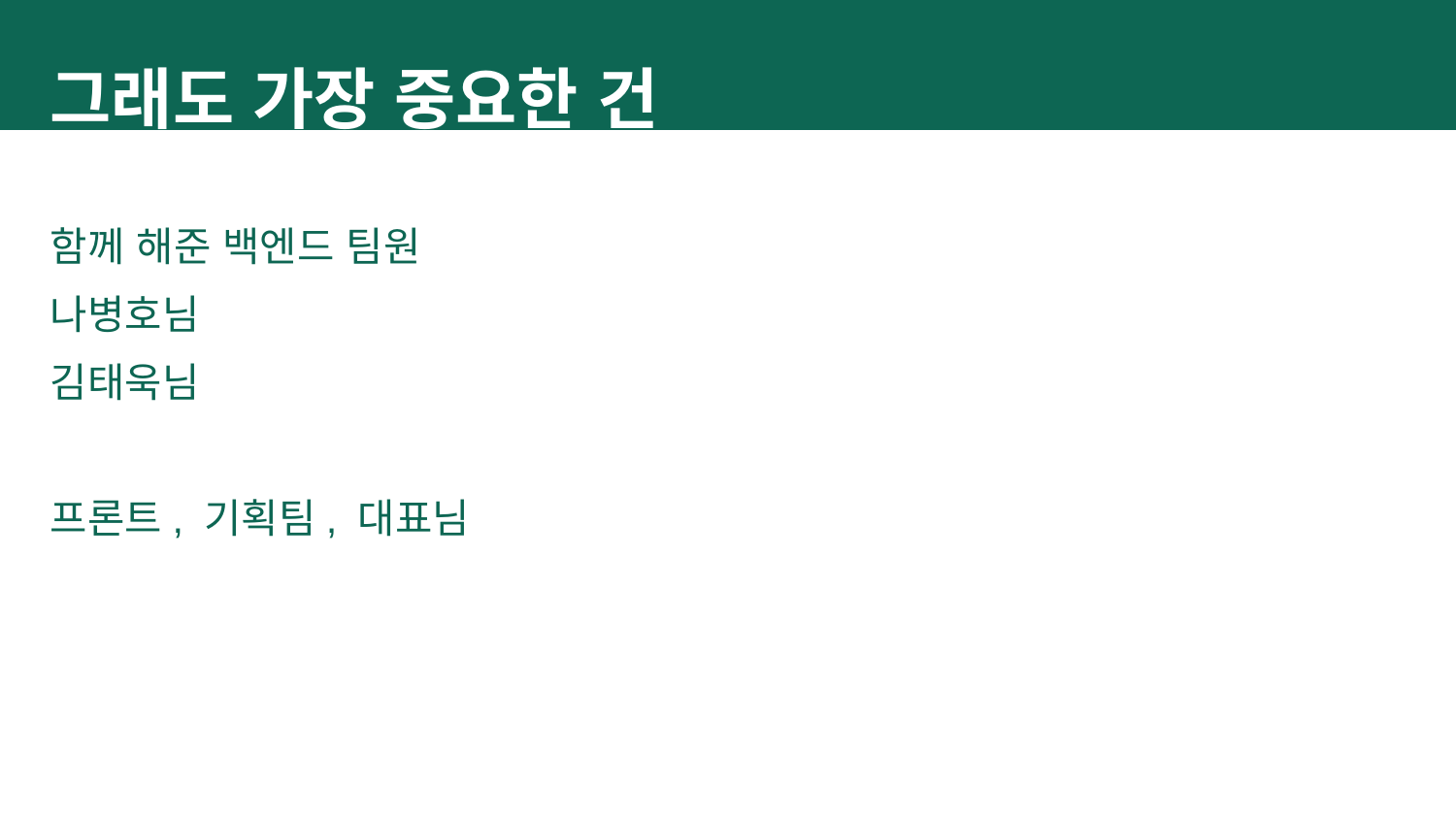

그래도 가장 중요한 건
함께 해준 백엔드 팀원
나병호님
김태욱님

프론트, 기획팀, 대표님